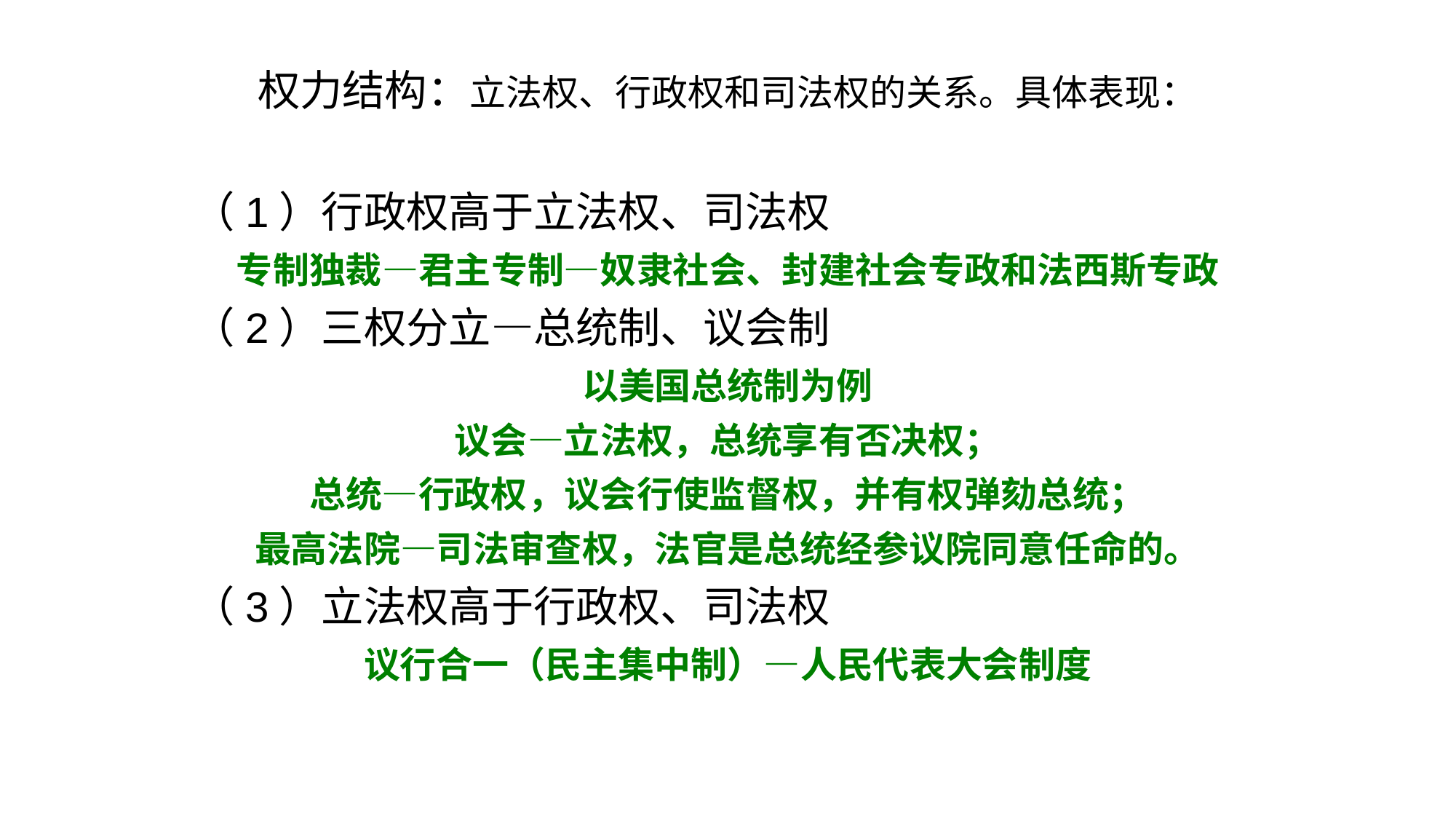

权力结构：立法权、行政权和司法权的关系。具体表现：

（1）行政权高于立法权、司法权
专制独裁—君主专制—奴隶社会、封建社会专政和法西斯专政
（2）三权分立—总统制、议会制
以美国总统制为例
议会—立法权，总统享有否决权；
总统—行政权，议会行使监督权，并有权弹劾总统；
最高法院—司法审查权，法官是总统经参议院同意任命的。
（3）立法权高于行政权、司法权
议行合一（民主集中制）—人民代表大会制度